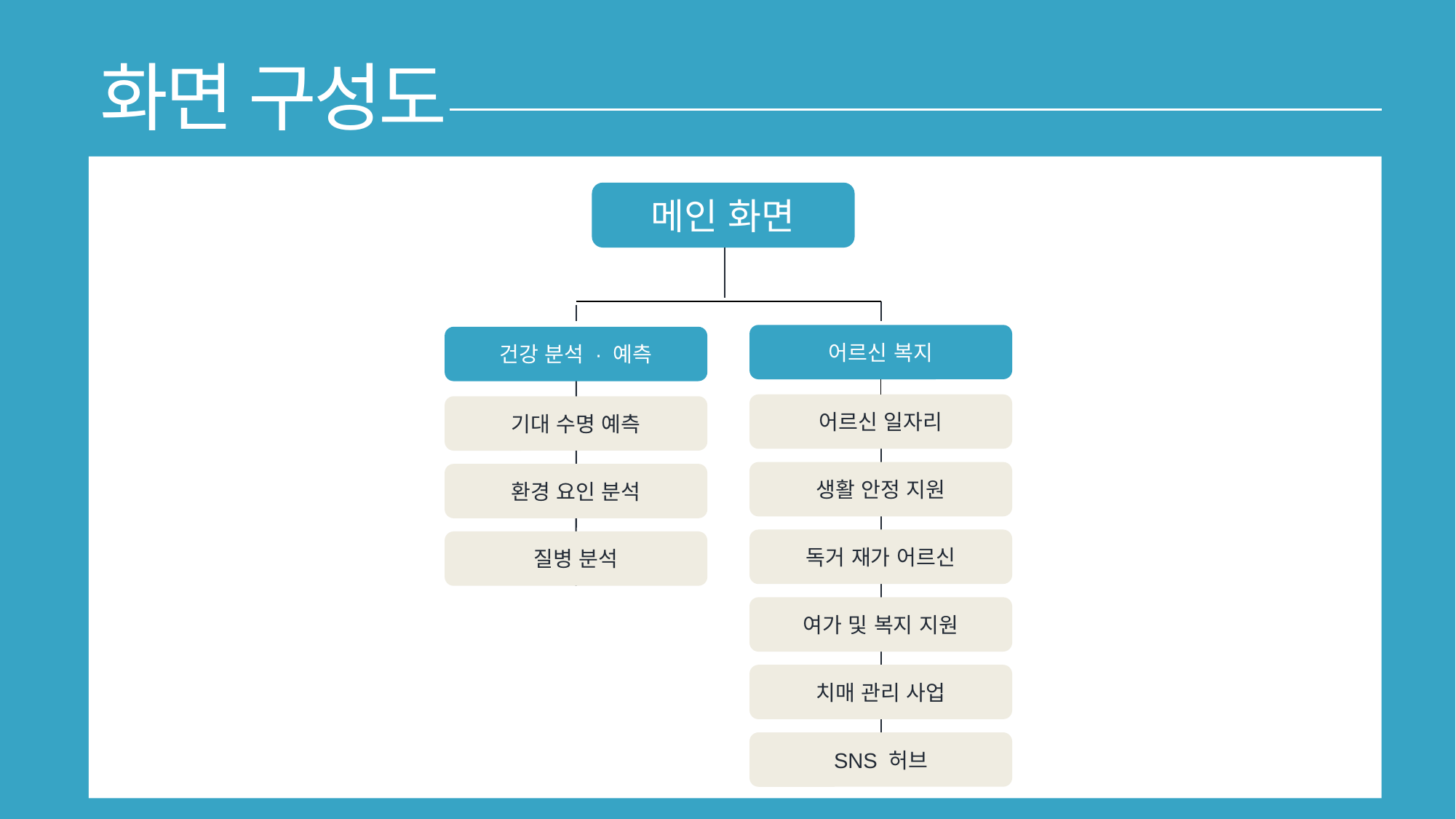

화면 구성도

메인 화면
어르신 복지
어르신 일자리
생활 안정 지원
독거 재가 어르신
여가 및 복지 지원
치매 관리 사업
건강 분석 · 예측
기대 수명 예측
환경 요인 분석
질병 분석
SNS 허브